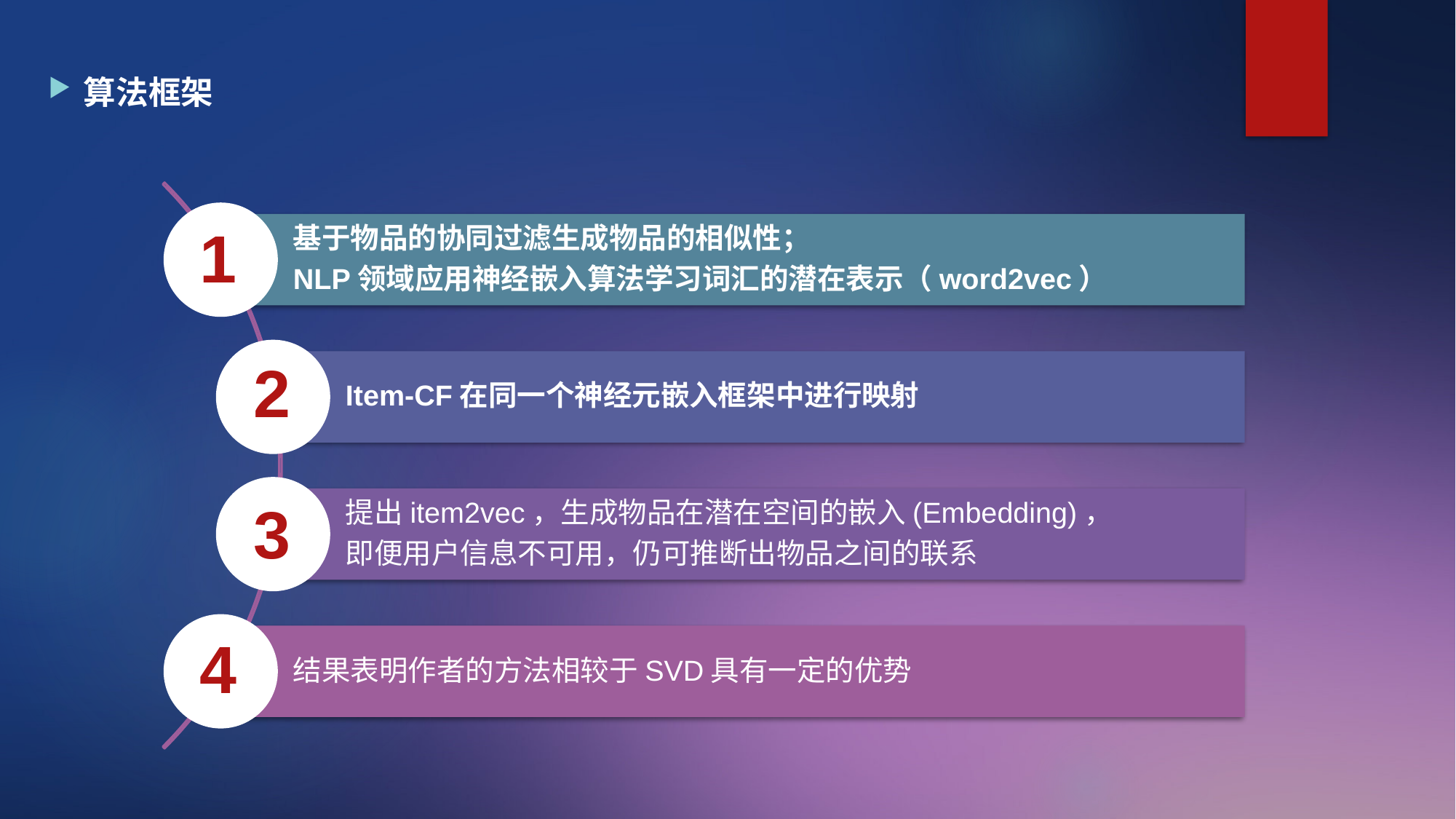

算法框架
基于物品的协同过滤生成物品的相似性；
NLP领域应用神经嵌入算法学习词汇的潜在表示（word2vec）
Item-CF在同一个神经元嵌入框架中进行映射
提出item2vec，生成物品在潜在空间的嵌入(Embedding)，
即便用户信息不可用，仍可推断出物品之间的联系
结果表明作者的方法相较于SVD具有一定的优势
1
2
3
4